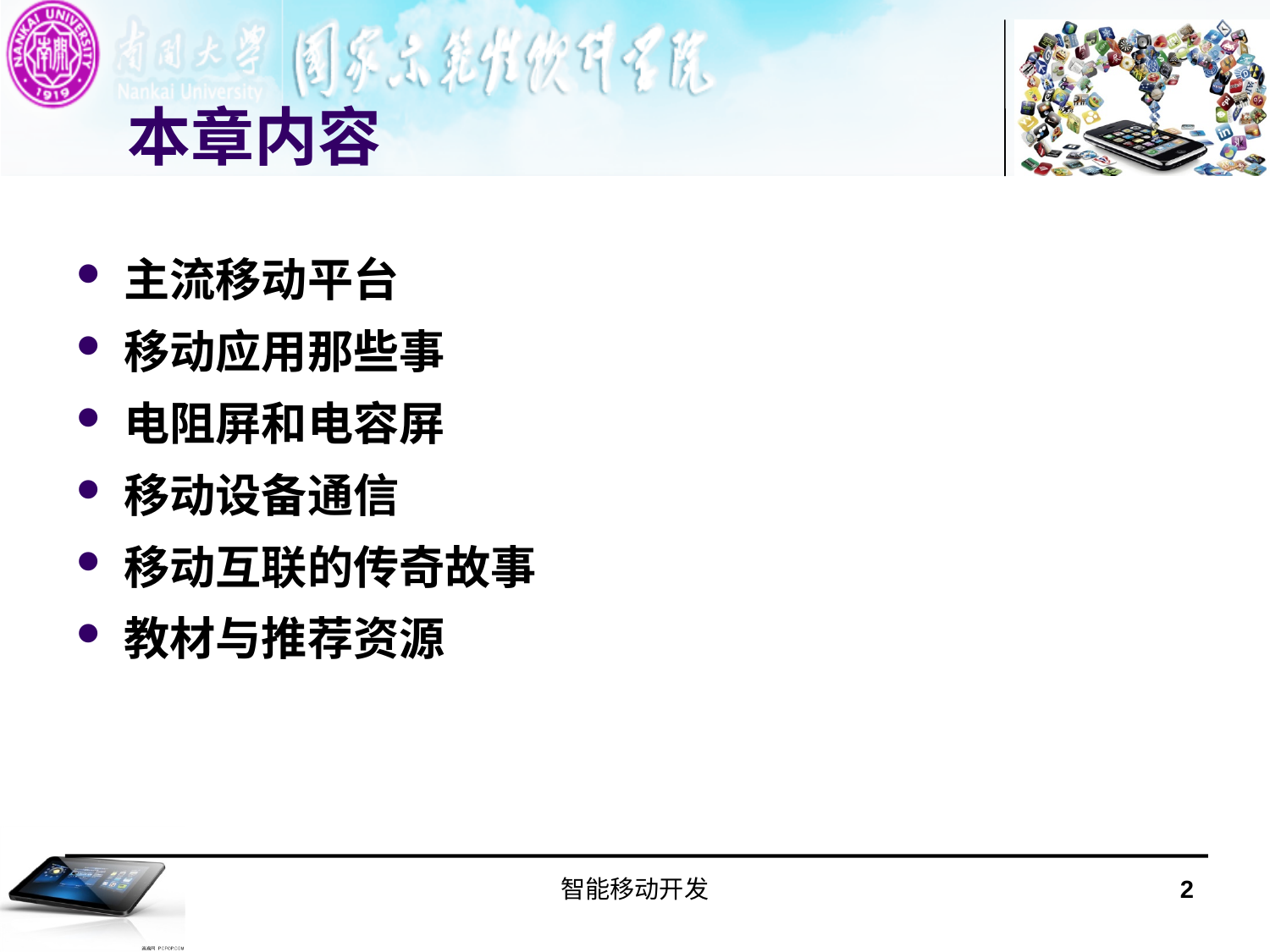

# 本章内容
主流移动平台
移动应用那些事
电阻屏和电容屏
移动设备通信
移动互联的传奇故事
教材与推荐资源
智能移动开发
2